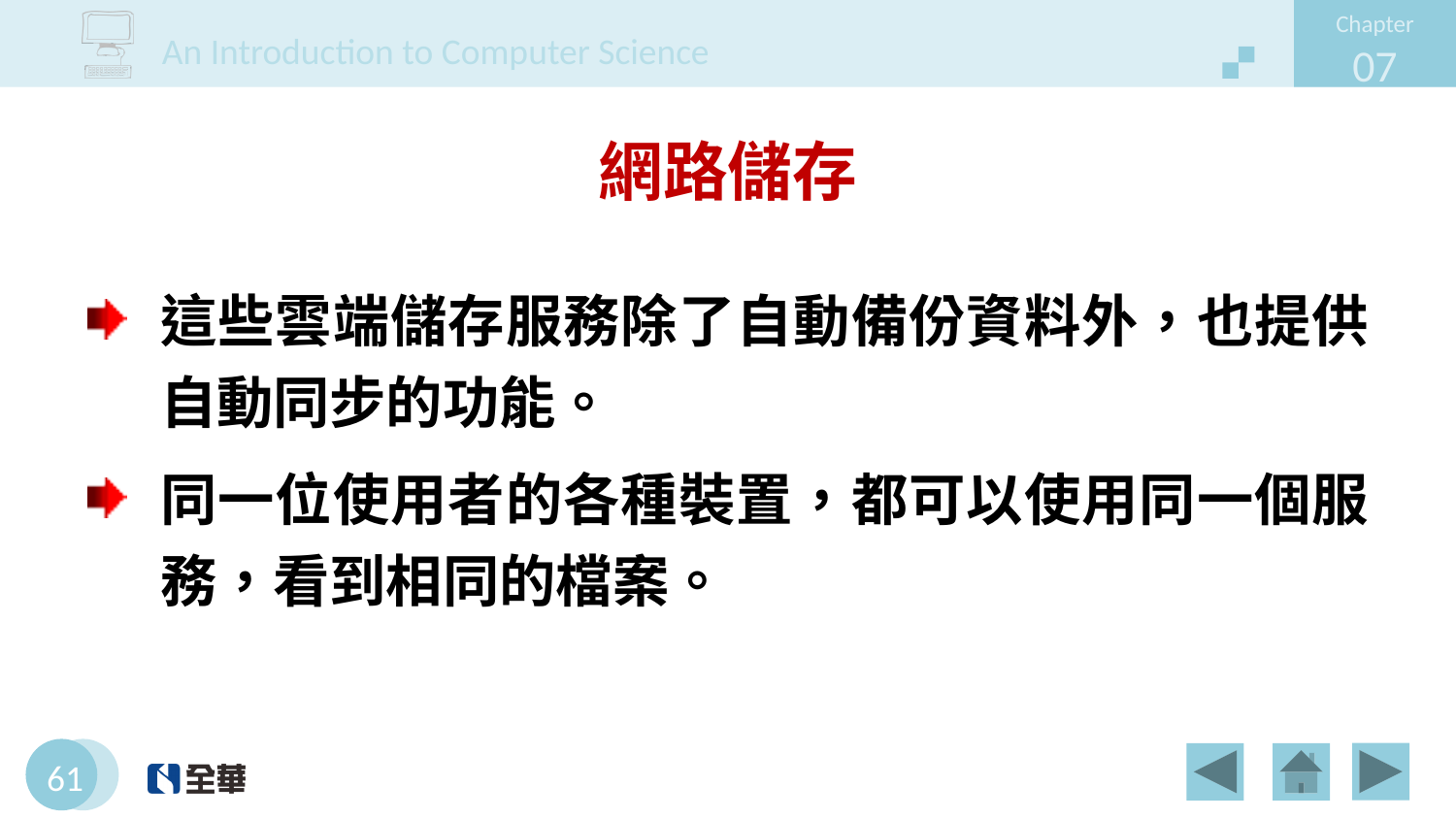

# 網路儲存
這些雲端儲存服務除了自動備份資料外，也提供自動同步的功能。
同一位使用者的各種裝置，都可以使用同一個服務，看到相同的檔案。